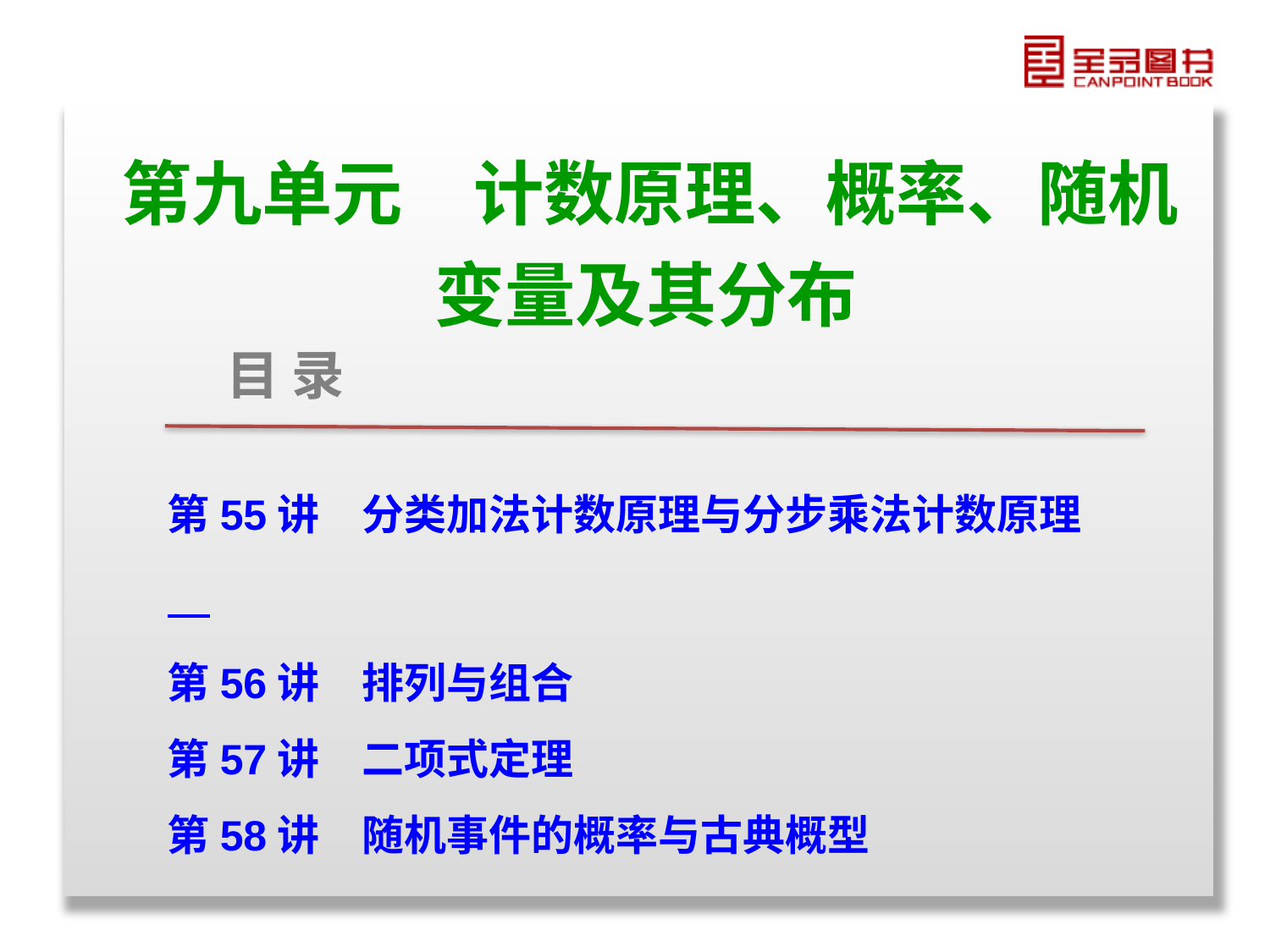

第九单元　计数原理、概率、随机变量及其分布
目 录

第55讲　分类加法计数原理与分步乘法计数原理
第56讲　排列与组合
第57讲　二项式定理
第58讲　随机事件的概率与古典概型